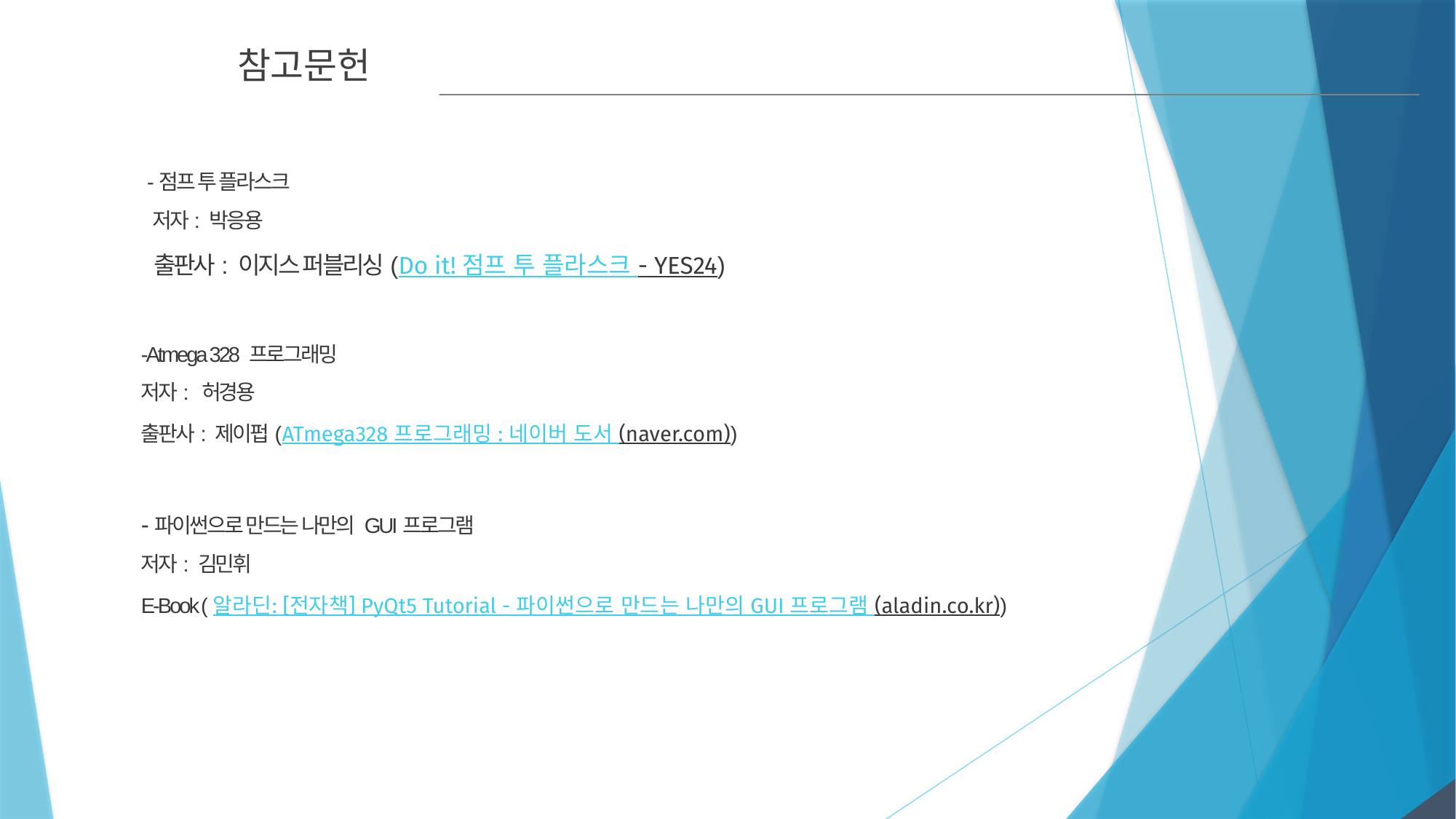

참고문헌

 -점프 투 플라스크
 저자: 박응용
 출판사: 이지스 퍼블리싱(Do it! 점프 투 플라스크 - YES24)

-Atmega 328 프로그래밍
저자:  허경용
출판사: 제이펍(ATmega328 프로그래밍 : 네이버 도서 (naver.com))

-파이썬으로 만드는 나만의 GUI프로그램
저자: 김민휘
E-Book (알라딘: [전자책] PyQt5 Tutorial - 파이썬으로 만드는 나만의 GUI 프로그램 (aladin.co.kr))